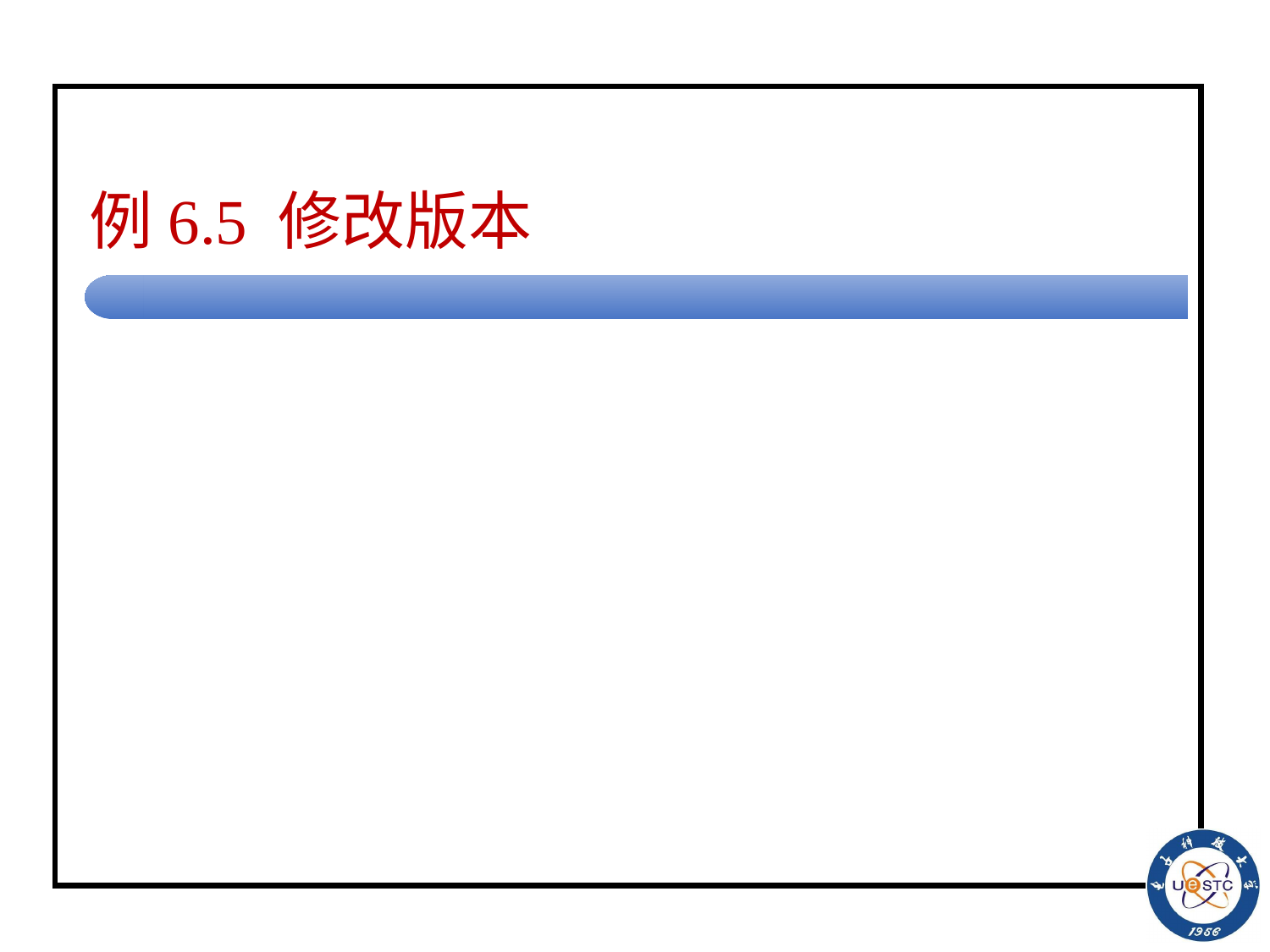

# 例6.5 修改版本
③在seek_a状态时,  没有再发现a(都已经被#所代替)需检查是否所有的b都已经被扫描过还必须注意#与$的顺序。
<seek_a,  ├,  check1,  ├,  R>
<check1,  #,  check1,  #,  R>
<check1,  $,  check2,  $,  R>
<check2,  $,  check2,  $,  R>
<check2,  B,  accept,  B,  N>